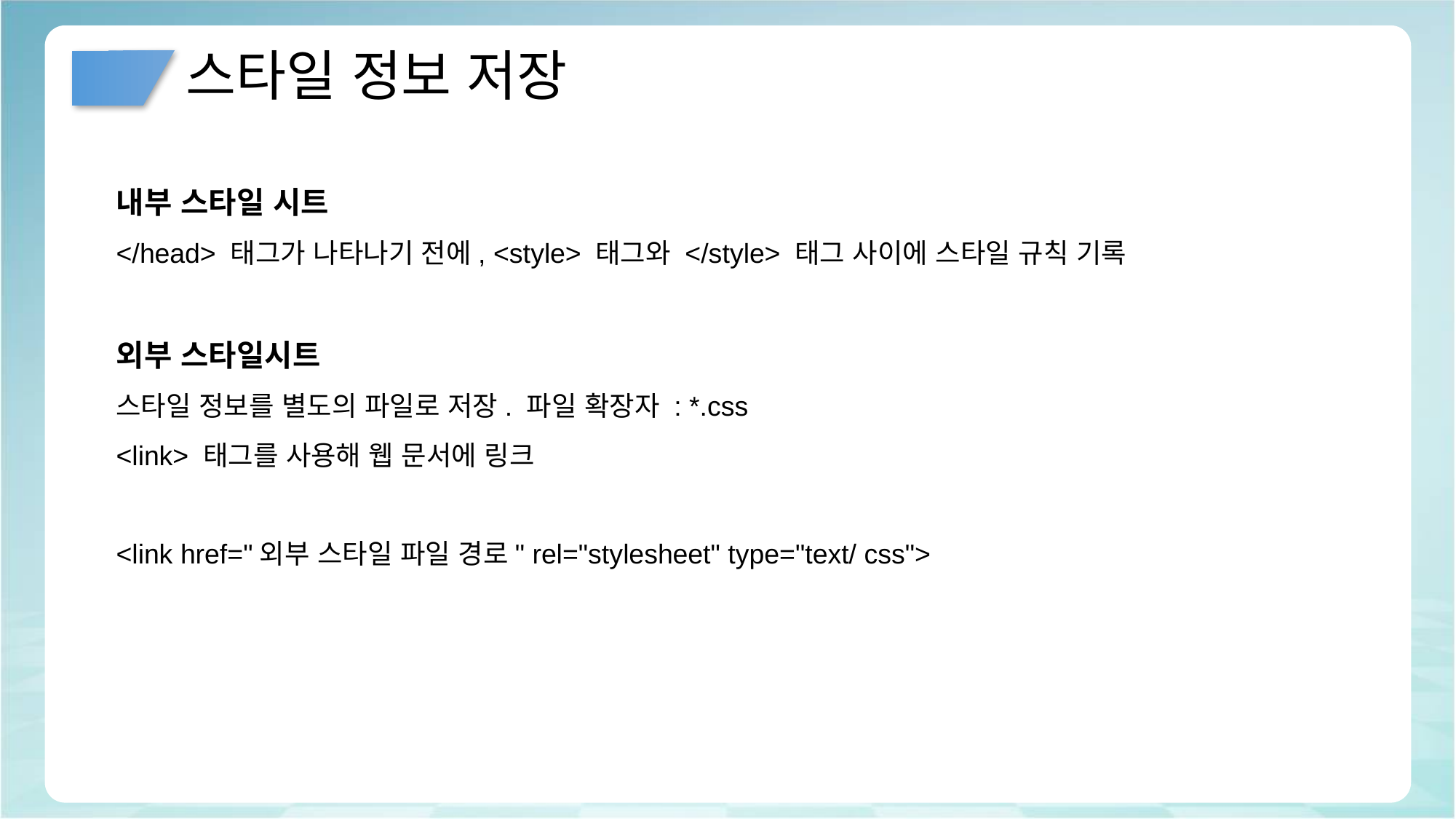

# 스타일 정보 저장
내부 스타일 시트
</head> 태그가 나타나기 전에, <style> 태그와 </style> 태그 사이에 스타일 규칙 기록

외부 스타일시트
스타일 정보를 별도의 파일로 저장. 파일 확장자 : *.css
<link> 태그를 사용해 웹 문서에 링크

<link href="외부 스타일 파일 경로" rel="stylesheet" type="text/ css">